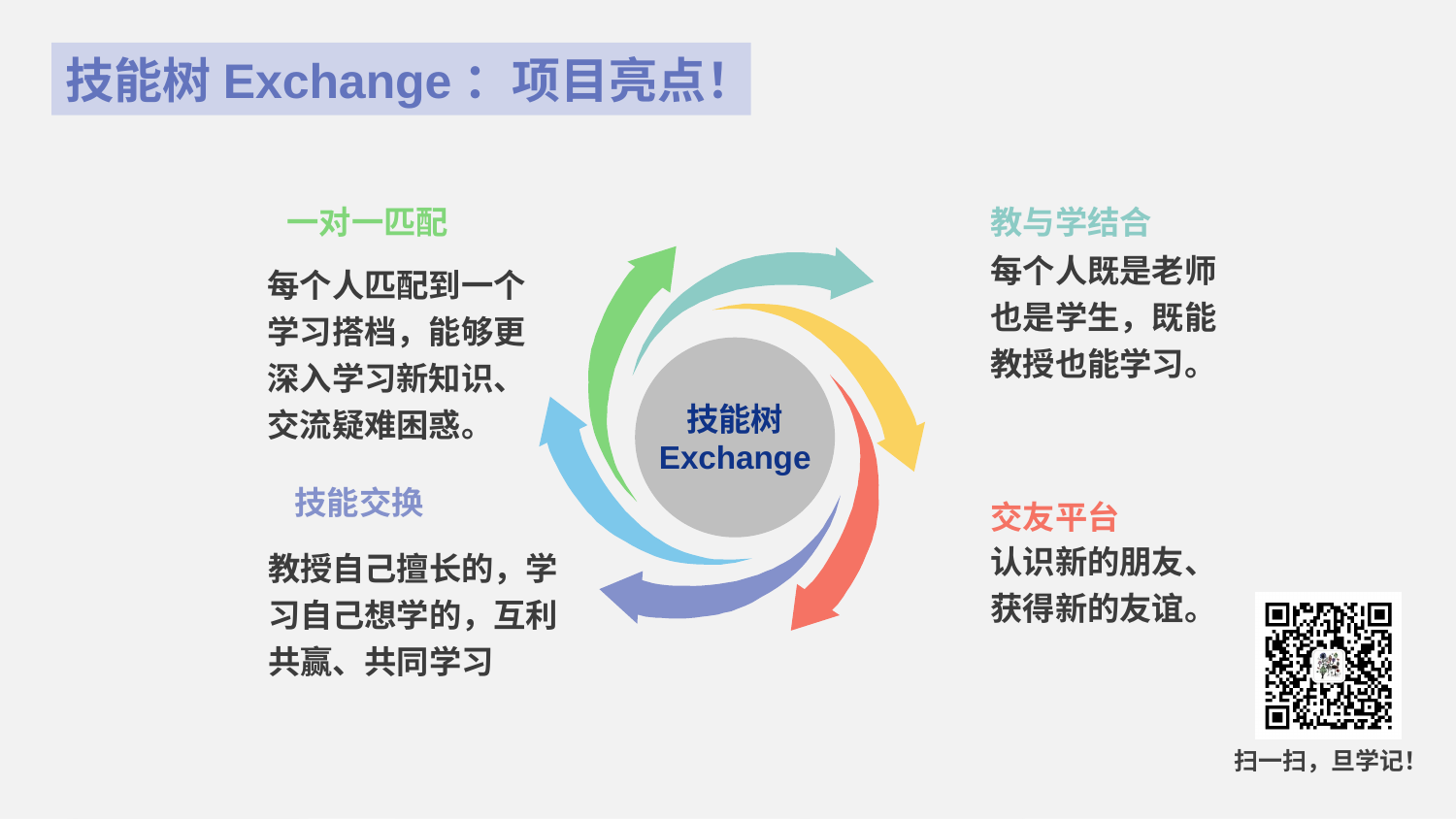

一对一匹配
每个人匹配到一个学习搭档，能够更深入学习新知识、交流疑难困惑。
技能交换
教授自己擅长的，学习自己想学的，互利共赢、共同学习
教与学结合
每个人既是老师也是学生，既能教授也能学习。
交友平台
认识新的朋友、获得新的友谊。

技能树
Exchange